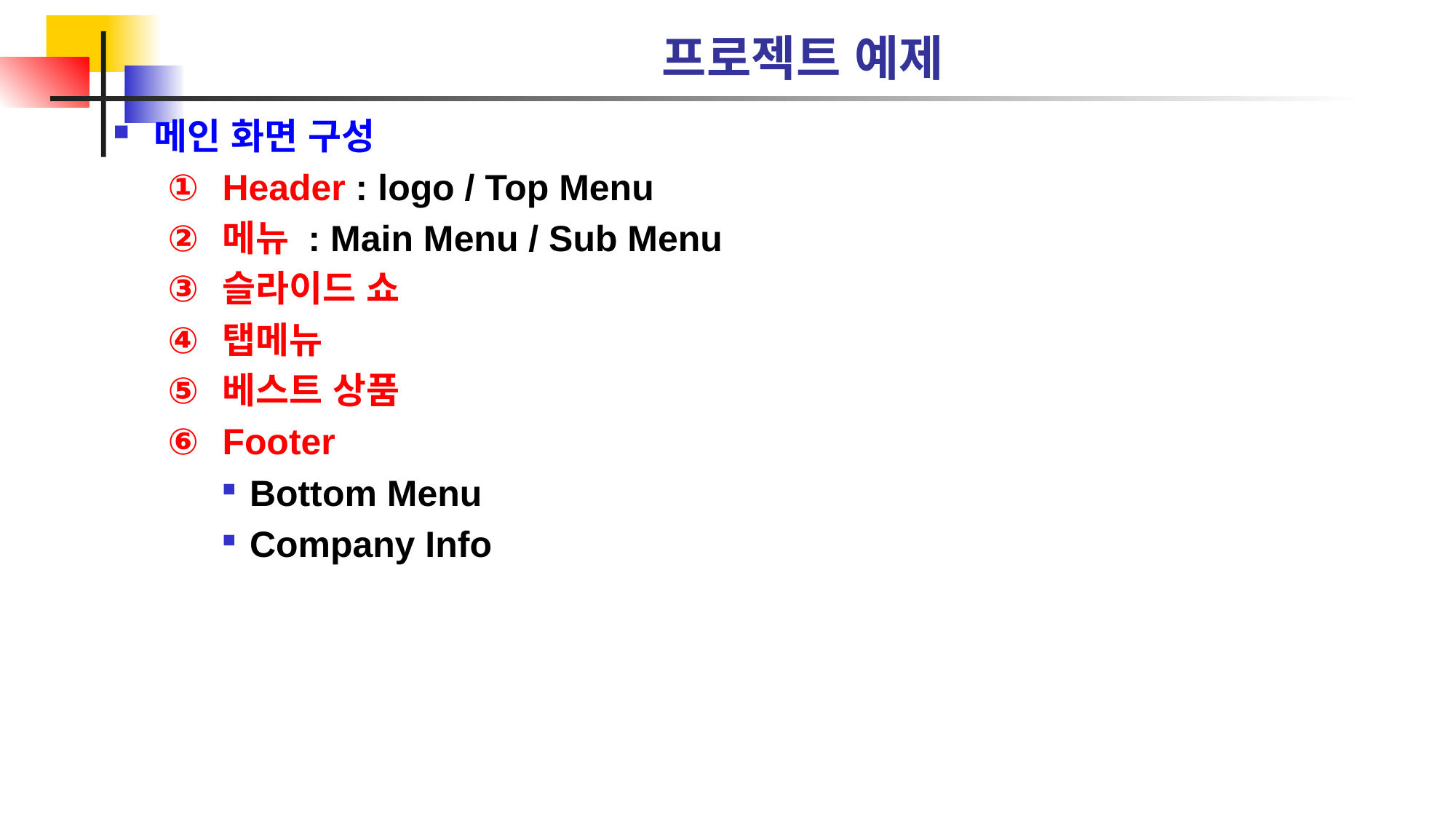

# 프로젝트 예제
메인 화면 구성
Header : logo / Top Menu
메뉴 : Main Menu / Sub Menu
슬라이드 쇼
탭메뉴
베스트 상품
Footer
Bottom Menu
Company Info